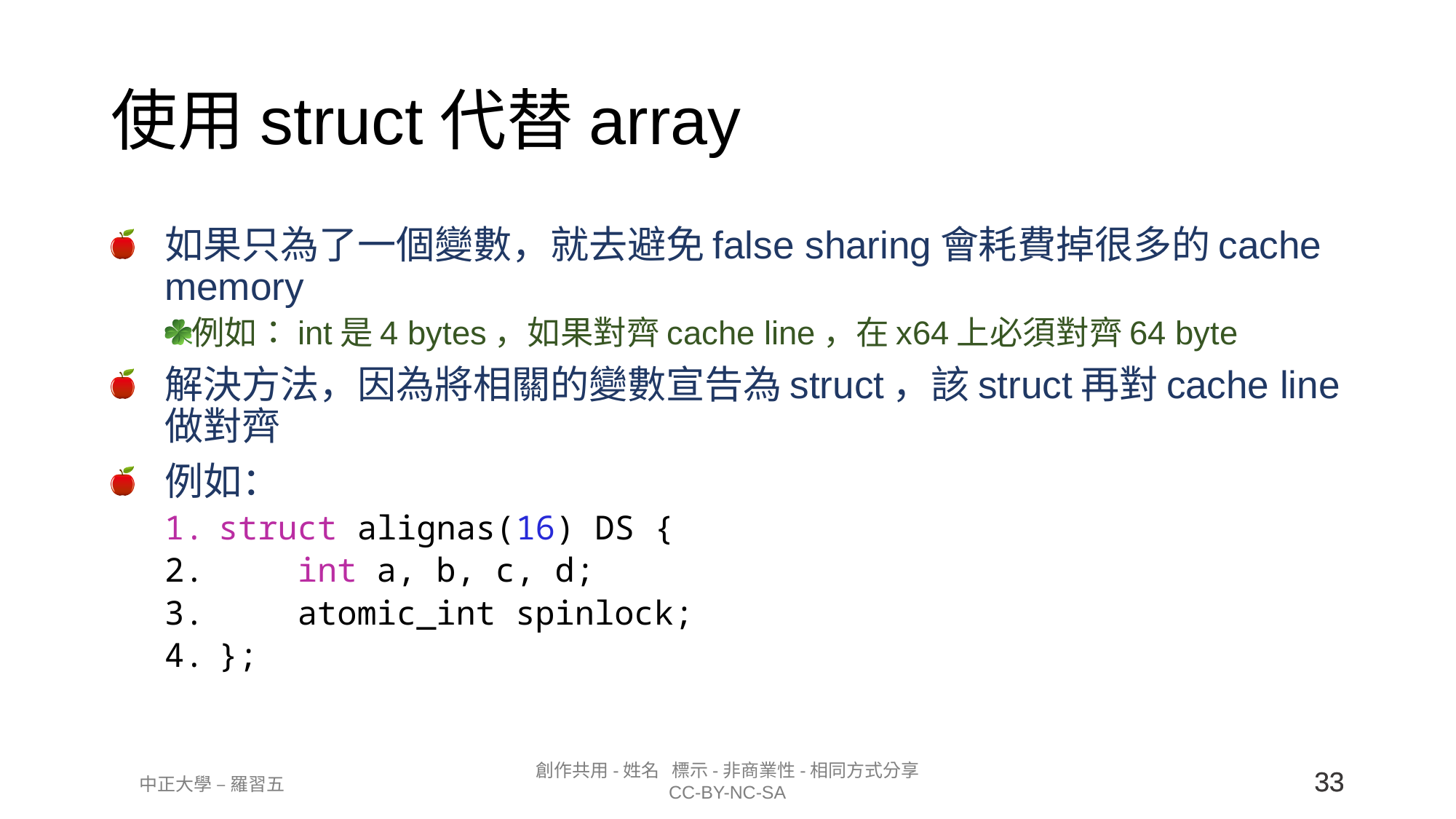

# 使用struct代替array
如果只為了一個變數，就去避免false sharing會耗費掉很多的cache memory
例如：int是4 bytes，如果對齊cache line，在x64上必須對齊64 byte
解決方法，因為將相關的變數宣告為struct，該struct再對cache line做對齊
例如：
struct alignas(16) DS {
    int a, b, c, d;
    atomic_int spinlock;
};